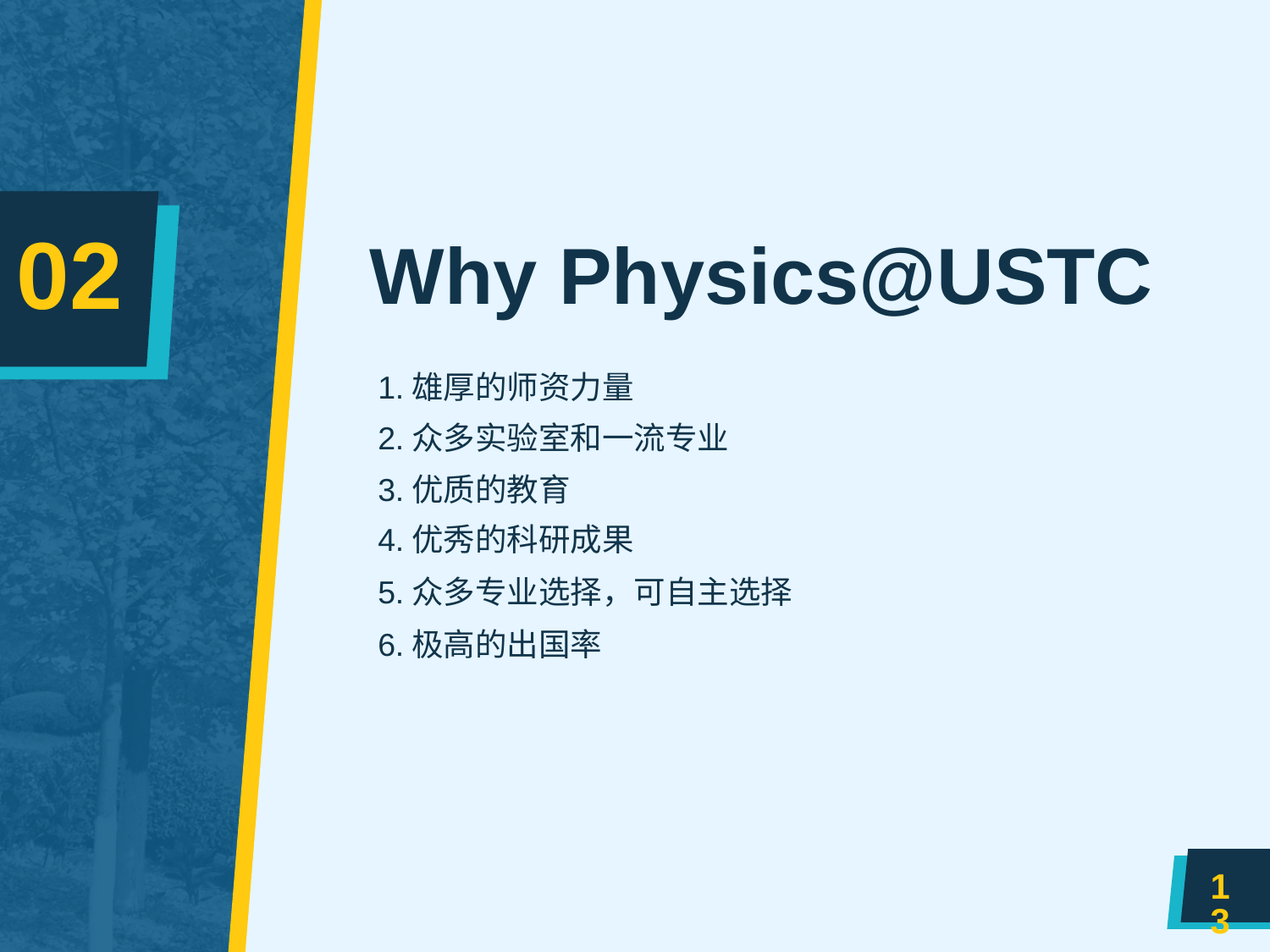

# Why Physics@USTC
02
1.雄厚的师资力量
2.众多实验室和一流专业
3.优质的教育
4.优秀的科研成果
5.众多专业选择，可自主选择
6.极高的出国率
13